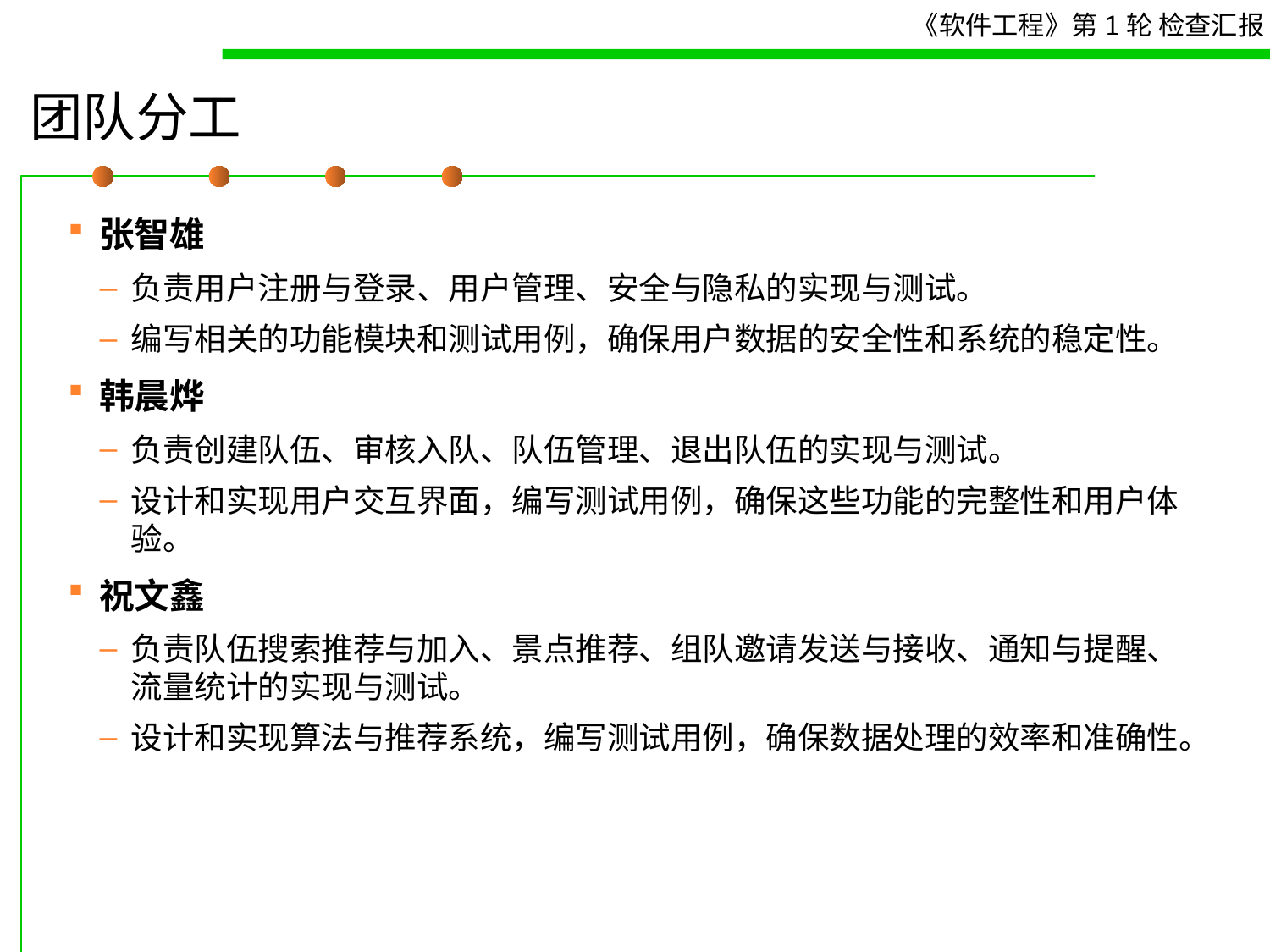

# 团队分工
张智雄
负责用户注册与登录、用户管理、安全与隐私的实现与测试。
编写相关的功能模块和测试用例，确保用户数据的安全性和系统的稳定性。
韩晨烨
负责创建队伍、审核入队、队伍管理、退出队伍的实现与测试。
设计和实现用户交互界面，编写测试用例，确保这些功能的完整性和用户体验。
祝文鑫
负责队伍搜索推荐与加入、景点推荐、组队邀请发送与接收、通知与提醒、流量统计的实现与测试。
设计和实现算法与推荐系统，编写测试用例，确保数据处理的效率和准确性。